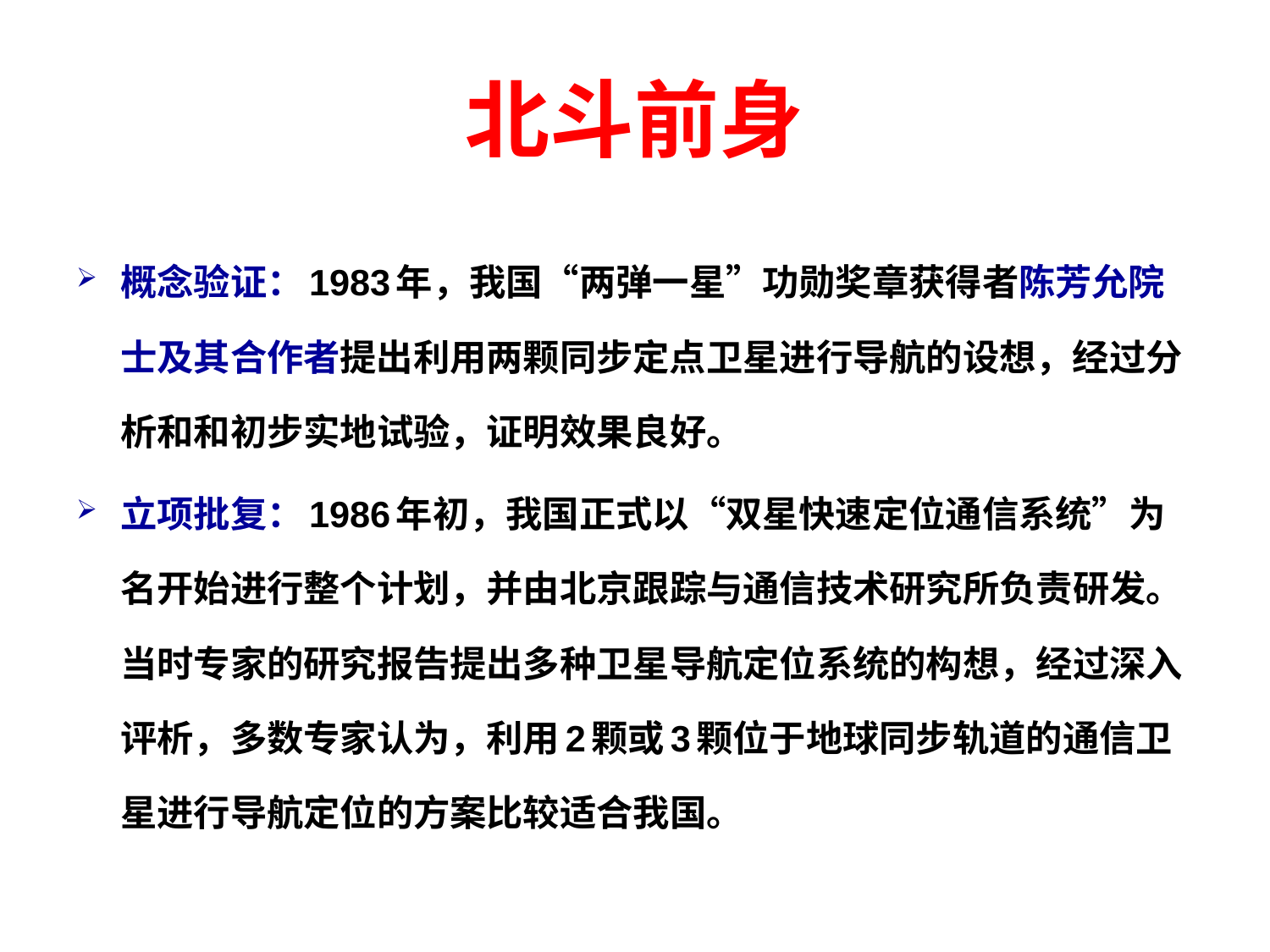

# 北斗前身

概念验证：1983年，我国“两弹一星”功勋奖章获得者陈芳允院士及其合作者提出利用两颗同步定点卫星进行导航的设想，经过分析和和初步实地试验，证明效果良好。
立项批复：1986年初，我国正式以“双星快速定位通信系统”为名开始进行整个计划，并由北京跟踪与通信技术研究所负责研发。当时专家的研究报告提出多种卫星导航定位系统的构想，经过深入评析，多数专家认为，利用2颗或3颗位于地球同步轨道的通信卫星进行导航定位的方案比较适合我国。